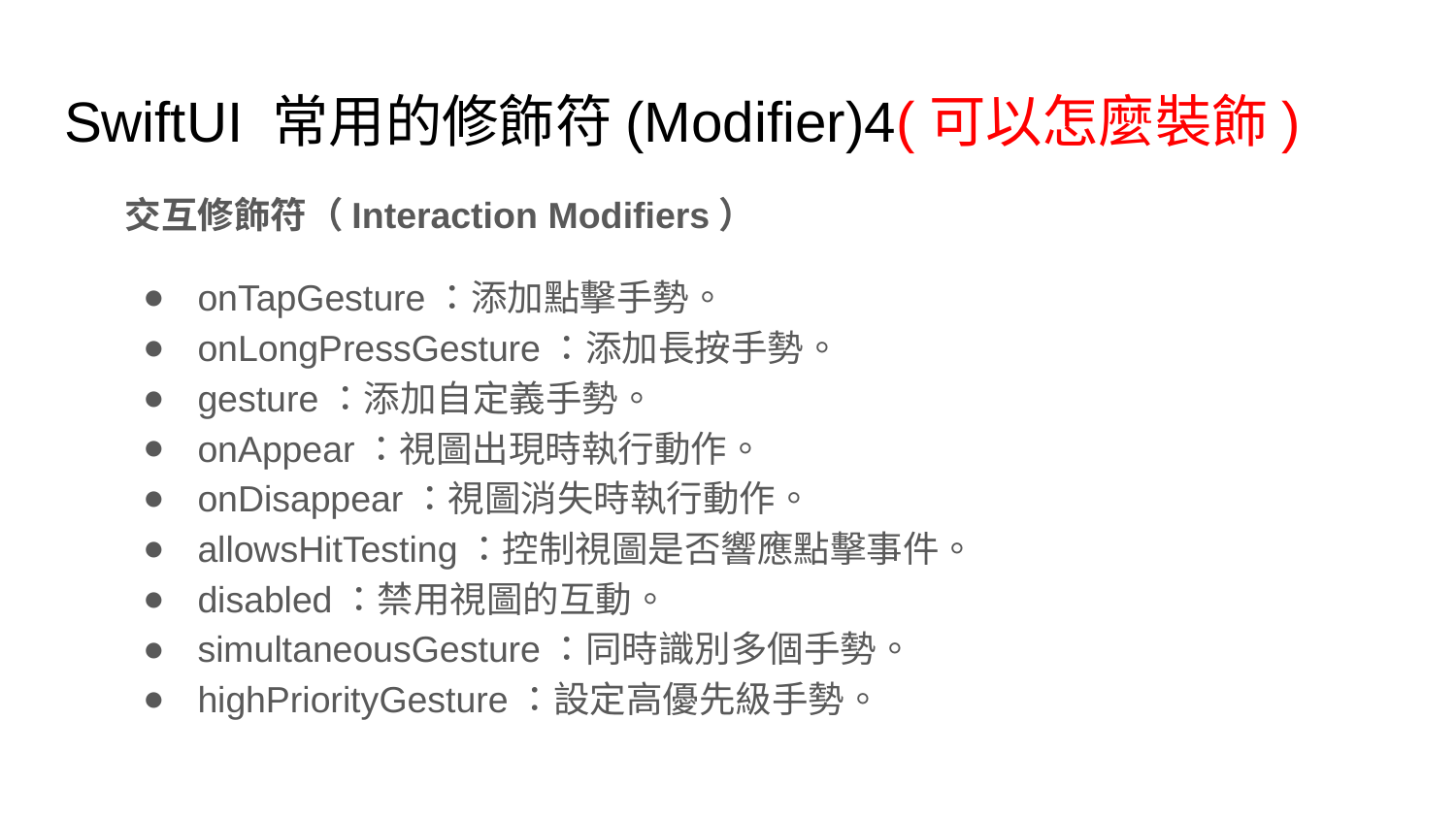

# SwiftUI 常用的修飾符(Modifier)4(可以怎麼裝飾)
交互修飾符（Interaction Modifiers）
onTapGesture：添加點擊手勢。
onLongPressGesture：添加長按手勢。
gesture：添加自定義手勢。
onAppear：視圖出現時執行動作。
onDisappear：視圖消失時執行動作。
allowsHitTesting：控制視圖是否響應點擊事件。
disabled：禁用視圖的互動。
simultaneousGesture：同時識別多個手勢。
highPriorityGesture：設定高優先級手勢。